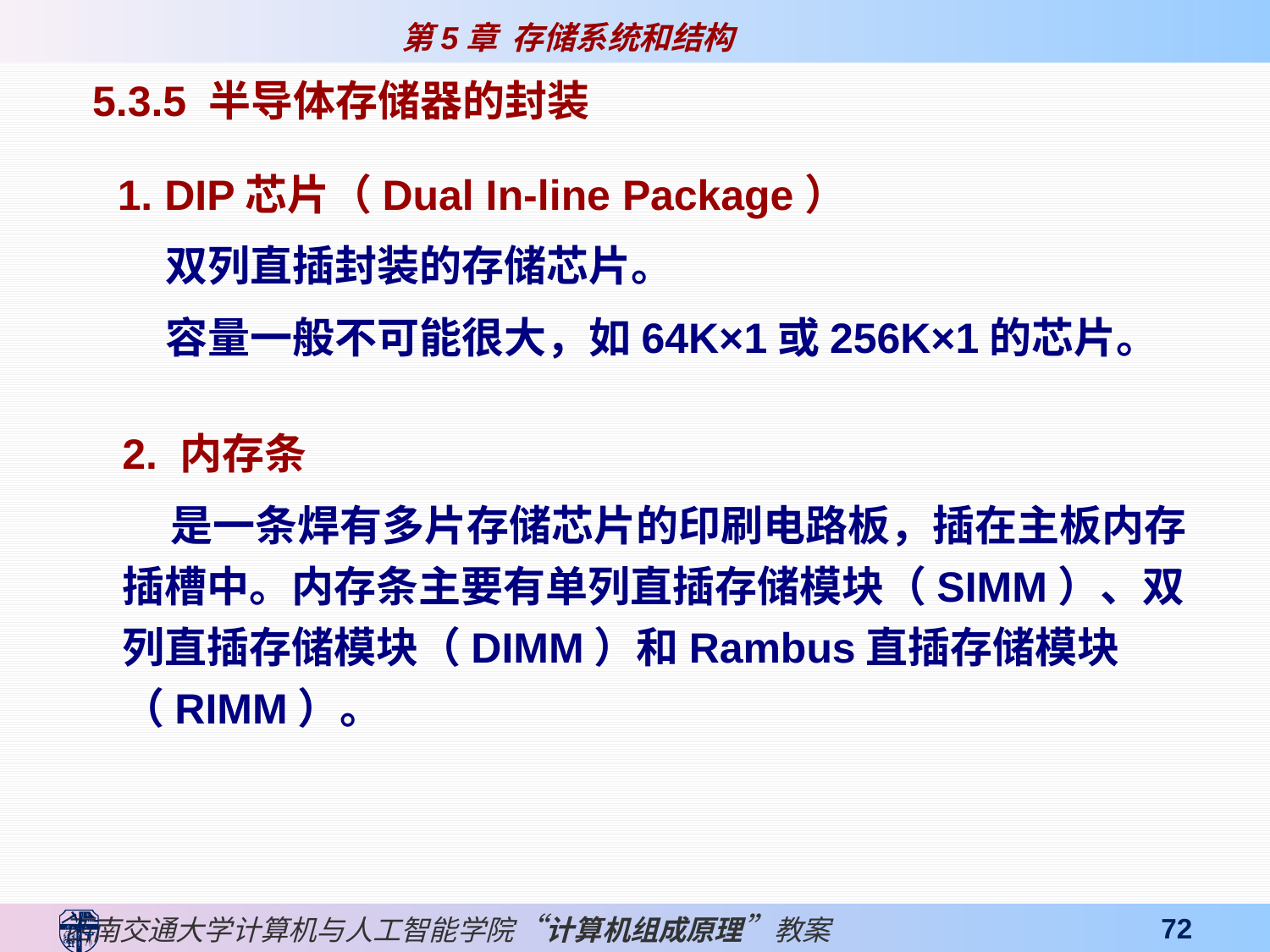

5.3.5 半导体存储器的封装
1. DIP芯片（Dual In-line Package）
    双列直插封装的存储芯片。
    容量一般不可能很大，如64K×1或256K×1的芯片。
2. 内存条
    是一条焊有多片存储芯片的印刷电路板，插在主板内存插槽中。内存条主要有单列直插存储模块（SIMM）、双列直插存储模块（DIMM）和Rambus直插存储模块（RIMM）。